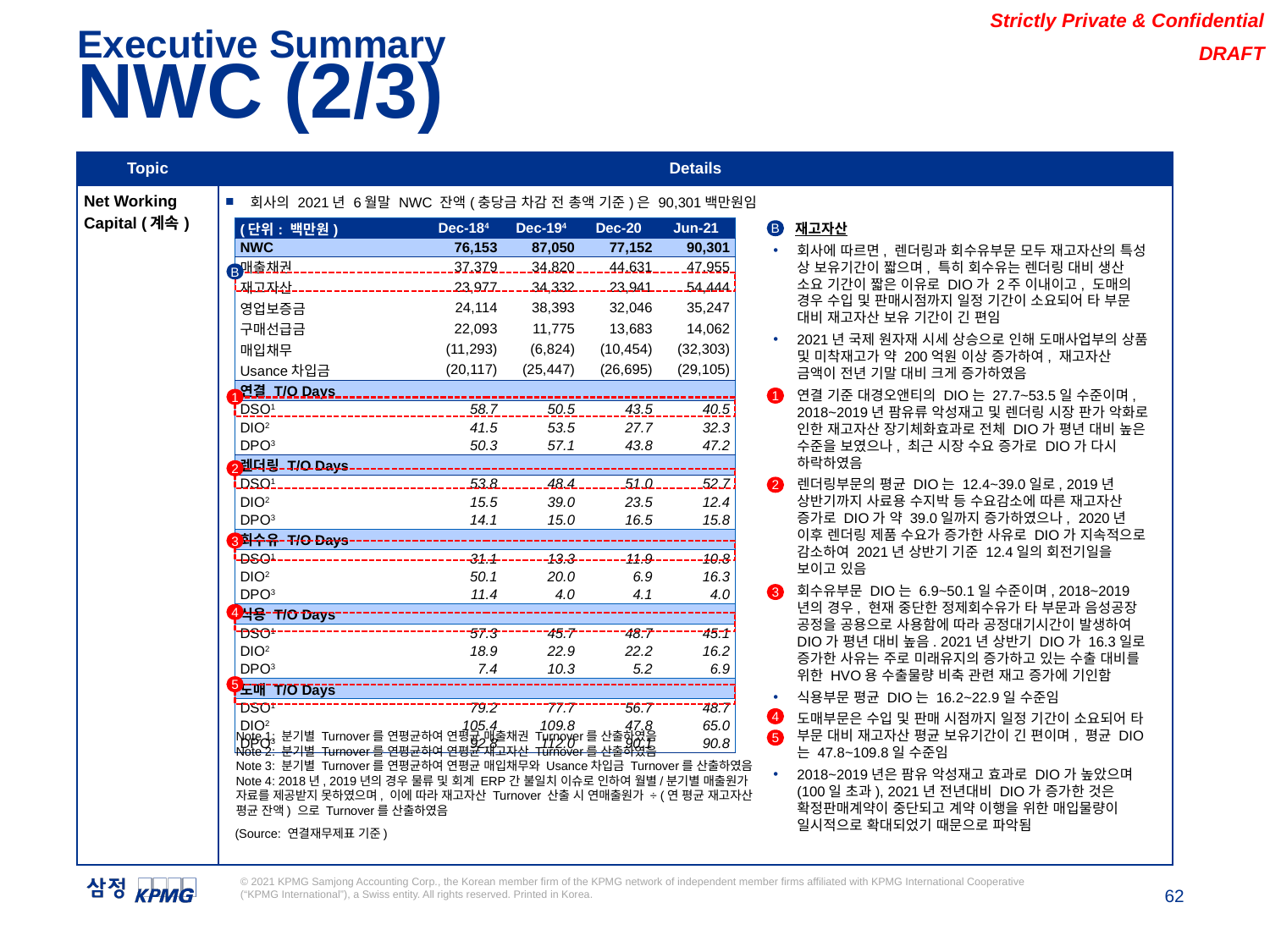

Executive Summary
NWC (2/3)
| Topic | Details |
| --- | --- |
| Net Working Capital (계속) | 회사의 2021년 6월말 NWC 잔액(충당금 차감 전 총액 기준)은 90,301백만원임 |
재고자산
회사에 따르면, 렌더링과 회수유부문 모두 재고자산의 특성 상 보유기간이 짧으며, 특히 회수유는 렌더링 대비 생산 소요 기간이 짧은 이유로 DIO가 2주 이내이고, 도매의 경우 수입 및 판매시점까지 일정 기간이 소요되어 타 부문 대비 재고자산 보유 기간이 긴 편임
2021년 국제 원자재 시세 상승으로 인해 도매사업부의 상품 및 미착재고가 약 200억원 이상 증가하여, 재고자산 금액이 전년 기말 대비 크게 증가하였음
연결 기준 대경오앤티의 DIO는 27.7~53.5일 수준이며, 2018~2019년 팜유류 악성재고 및 렌더링 시장 판가 악화로 인한 재고자산 장기체화효과로 전체 DIO가 평년 대비 높은 수준을 보였으나, 최근 시장 수요 증가로 DIO가 다시 하락하였음
렌더링부문의 평균 DIO는 12.4~39.0일로, 2019년 상반기까지 사료용 수지박 등 수요감소에 따른 재고자산 증가로 DIO가 약 39.0일까지 증가하였으나,  2020년 이후 렌더링 제품 수요가 증가한 사유로 DIO가 지속적으로 감소하여 2021년 상반기 기준 12.4일의 회전기일을 보이고 있음
회수유부문 DIO는 6.9~50.1일 수준이며, 2018~2019년의 경우, 현재 중단한 정제회수유가 타 부문과 음성공장 공정을 공용으로 사용함에 따라 공정대기시간이 발생하여 DIO가 평년 대비 높음. 2021년 상반기 DIO가 16.3일로 증가한 사유는 주로 미래유지의 증가하고 있는 수출 대비를 위한 HVO용 수출물량 비축 관련 재고 증가에 기인함
식용부문 평균 DIO는 16.2~22.9일 수준임
도매부문은 수입 및 판매 시점까지 일정 기간이 소요되어 타 부문 대비 재고자산 평균 보유기간이 긴 편이며, 평균 DIO는 47.8~109.8일 수준임
2018~2019년은 팜유 악성재고 효과로 DIO가 높았으며(100일 초과), 2021년 전년대비 DIO가 증가한 것은 확정판매계약이 중단되고 계약 이행을 위한 매입물량이 일시적으로 확대되었기 때문으로 파악됨

| (단위: 백만원) | Dec-184 | Dec-194 | Dec-20 | Jun-21 |
| --- | --- | --- | --- | --- |
| NWC | 76,153 | 87,050 | 77,152 | 90,301 |
| 매출채권 | 37,379 | 34,820 | 44,631 | 47,955 |
| 재고자산 | 23,977 | 34,332 | 23,941 | 54,444 |
| 영업보증금 | 24,114 | 38,393 | 32,046 | 35,247 |
| 구매선급금 | 22,093 | 11,775 | 13,683 | 14,062 |
| 매입채무 | (11,293) | (6,824) | (10,454) | (32,303) |
| Usance차입금 | (20,117) | (25,447) | (26,695) | (29,105) |
| 연결 T/O Days |  |  |  |  |
| DSO1 | 58.7 | 50.5 | 43.5 | 40.5 |
| DIO2 | 41.5 | 53.5 | 27.7 | 32.3 |
| DPO3 | 50.3 | 57.1 | 43.8 | 47.2 |
| 렌더링 T/O Days |  |  |  |  |
| DSO1 | 53.8 | 48.4 | 51.0 | 52.7 |
| DIO2 | 15.5 | 39.0 | 23.5 | 12.4 |
| DPO3 | 14.1 | 15.0 | 16.5 | 15.8 |
| 회수유 T/O Days |  |  |  |  |
| DSO1 | 31.1 | 13.3 | 11.9 | 10.8 |
| DIO2 | 50.1 | 20.0 | 6.9 | 16.3 |
| DPO3 | 11.4 | 4.0 | 4.1 | 4.0 |
| 식용 T/O Days |  |  |  |  |
| DSO1 | 57.3 | 45.7 | 48.7 | 45.1 |
| DIO2 | 18.9 | 22.9 | 22.2 | 16.2 |
| DPO3 | 7.4 | 10.3 | 5.2 | 6.9 |
| 도매 T/O Days |  |  |  |  |
| DSO1 | 79.2 | 77.7 | 56.7 | 48.7 |
| DIO2 | 105.4 | 109.8 | 47.8 | 65.0 |
| DPO3 | 92.8 | 112.0 | 90.1 | 90.8 |
B
B

1
1

2

2
3

3
4

5

4
Note 1: 분기별 Turnover를 연평균하여 연평균 매출채권 Turnover를 산출하였음
Note 2: 분기별 Turnover를 연평균하여 연평균 재고자산 Turnover를 산출하였음
Note 3: 분기별 Turnover를 연평균하여 연평균 매입채무와 Usance차입금 Turnover를 산출하였음
Note 4: 2018년, 2019년의 경우 물류 및 회계 ERP간 불일치 이슈로 인하여 월별/분기별 매출원가 자료를 제공받지 못하였으며, 이에 따라 재고자산 Turnover 산출 시 연매출원가 ÷ (연 평균 재고자산 평균 잔액) 으로 Turnover를 산출하였음
5
(Source: 연결재무제표 기준)